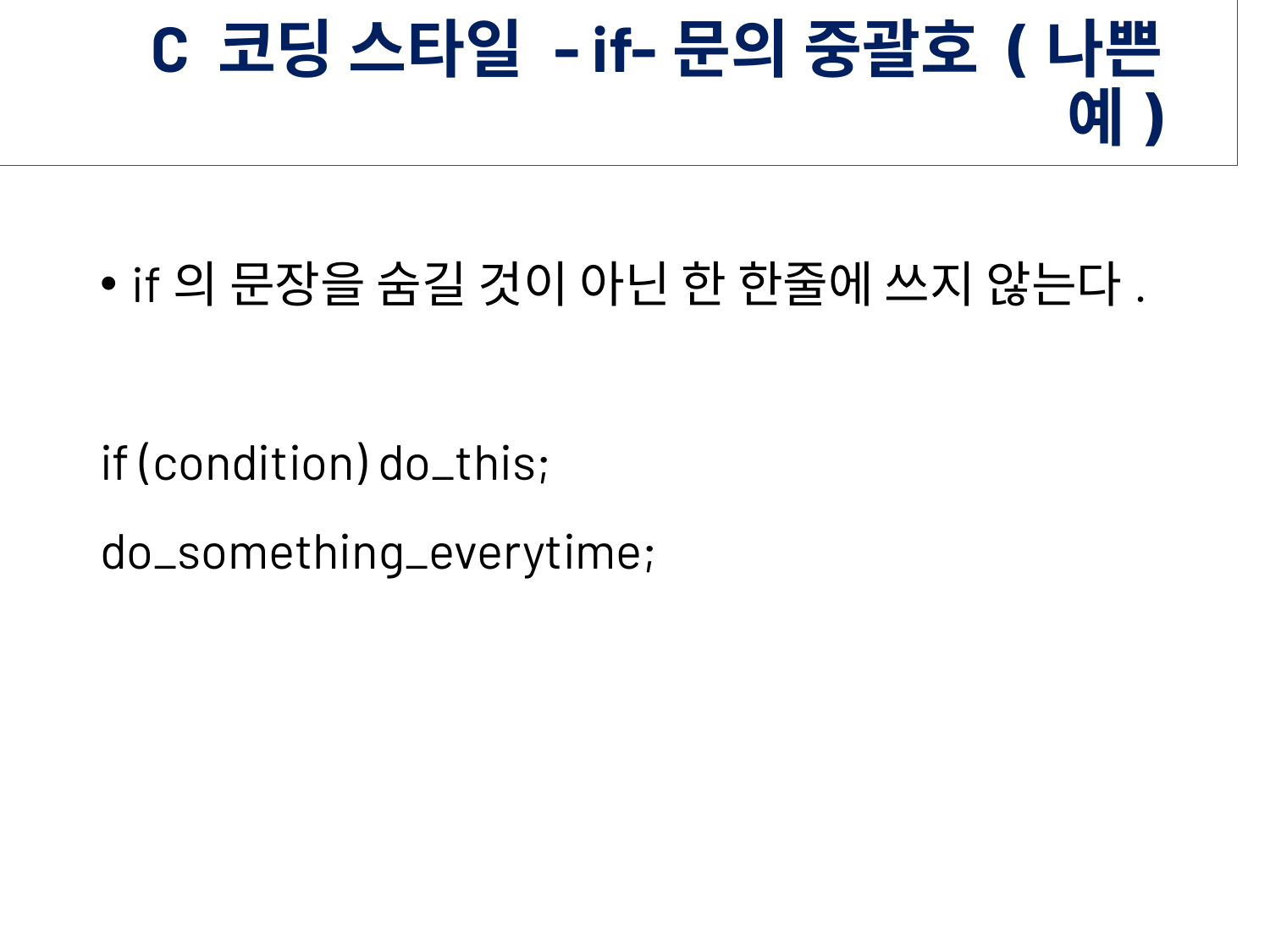

# C 코딩 스타일 - if-문의 중괄호 (나쁜 예)
if의 문장을 숨길 것이 아닌 한 한줄에 쓰지 않는다.

if (condition) do_this;
do_something_everytime;